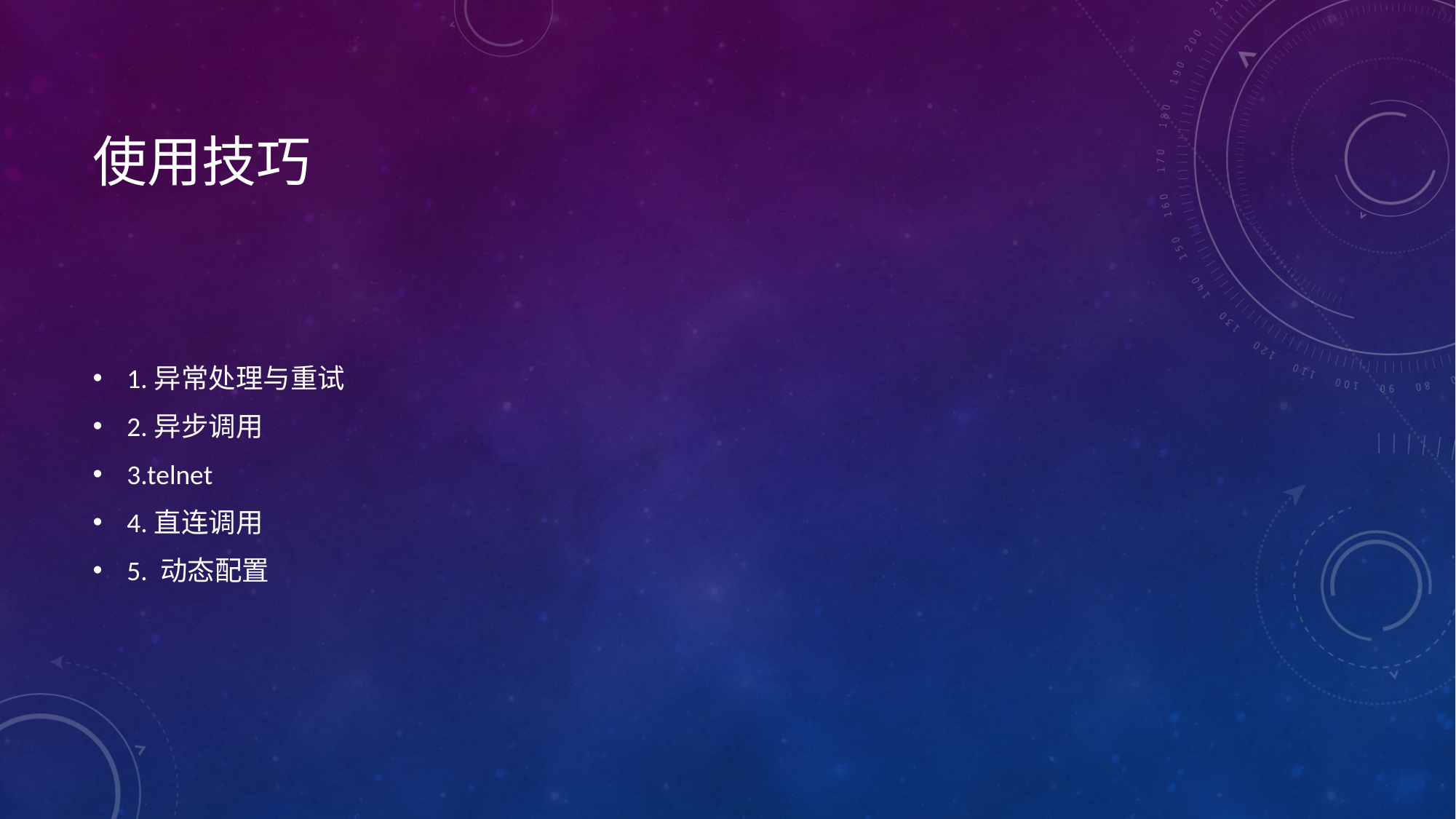

# 使用技巧
1.异常处理与重试
2.异步调用
3.telnet
4.直连调用
5. 动态配置